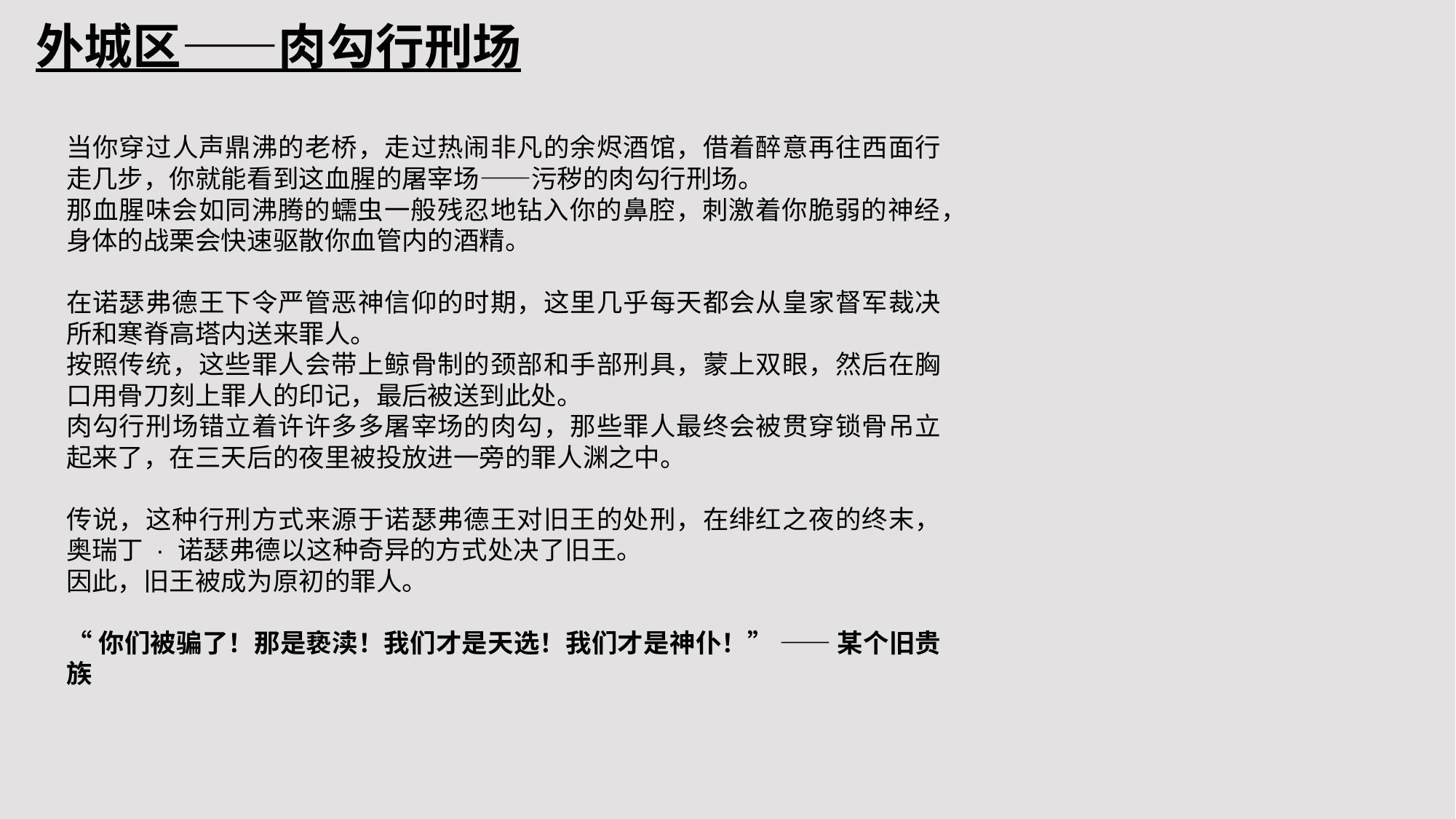

外城区——肉勾行刑场
当你穿过人声鼎沸的老桥，走过热闹非凡的余烬酒馆，借着醉意再往西面行走几步，你就能看到这血腥的屠宰场——污秽的肉勾行刑场。
那血腥味会如同沸腾的蠕虫一般残忍地钻入你的鼻腔，刺激着你脆弱的神经，身体的战栗会快速驱散你血管内的酒精。

在诺瑟弗德王下令严管恶神信仰的时期，这里几乎每天都会从皇家督军裁决所和寒脊高塔内送来罪人。
按照传统，这些罪人会带上鲸骨制的颈部和手部刑具，蒙上双眼，然后在胸口用骨刀刻上罪人的印记，最后被送到此处。
肉勾行刑场错立着许许多多屠宰场的肉勾，那些罪人最终会被贯穿锁骨吊立起来了，在三天后的夜里被投放进一旁的罪人渊之中。

传说，这种行刑方式来源于诺瑟弗德王对旧王的处刑，在绯红之夜的终末，奥瑞丁 · 诺瑟弗德以这种奇异的方式处决了旧王。
因此，旧王被成为原初的罪人。

“你们被骗了！那是亵渎！我们才是天选！我们才是神仆！” —— 某个旧贵族